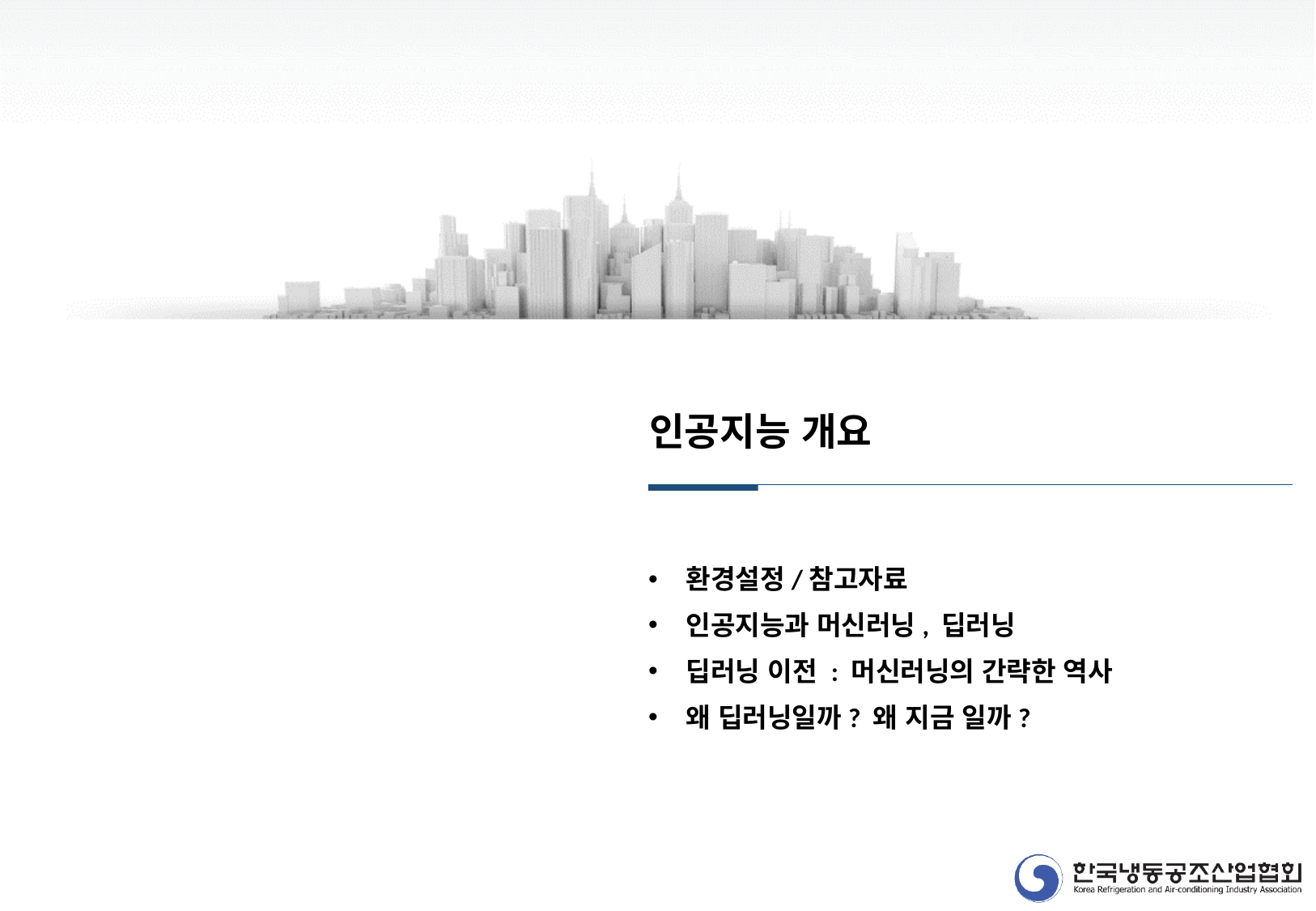

인공지능 개요
환경설정/참고자료
인공지능과 머신러닝, 딥러닝
딥러닝 이전 : 머신러닝의 간략한 역사
왜 딥러닝일까? 왜 지금 일까?